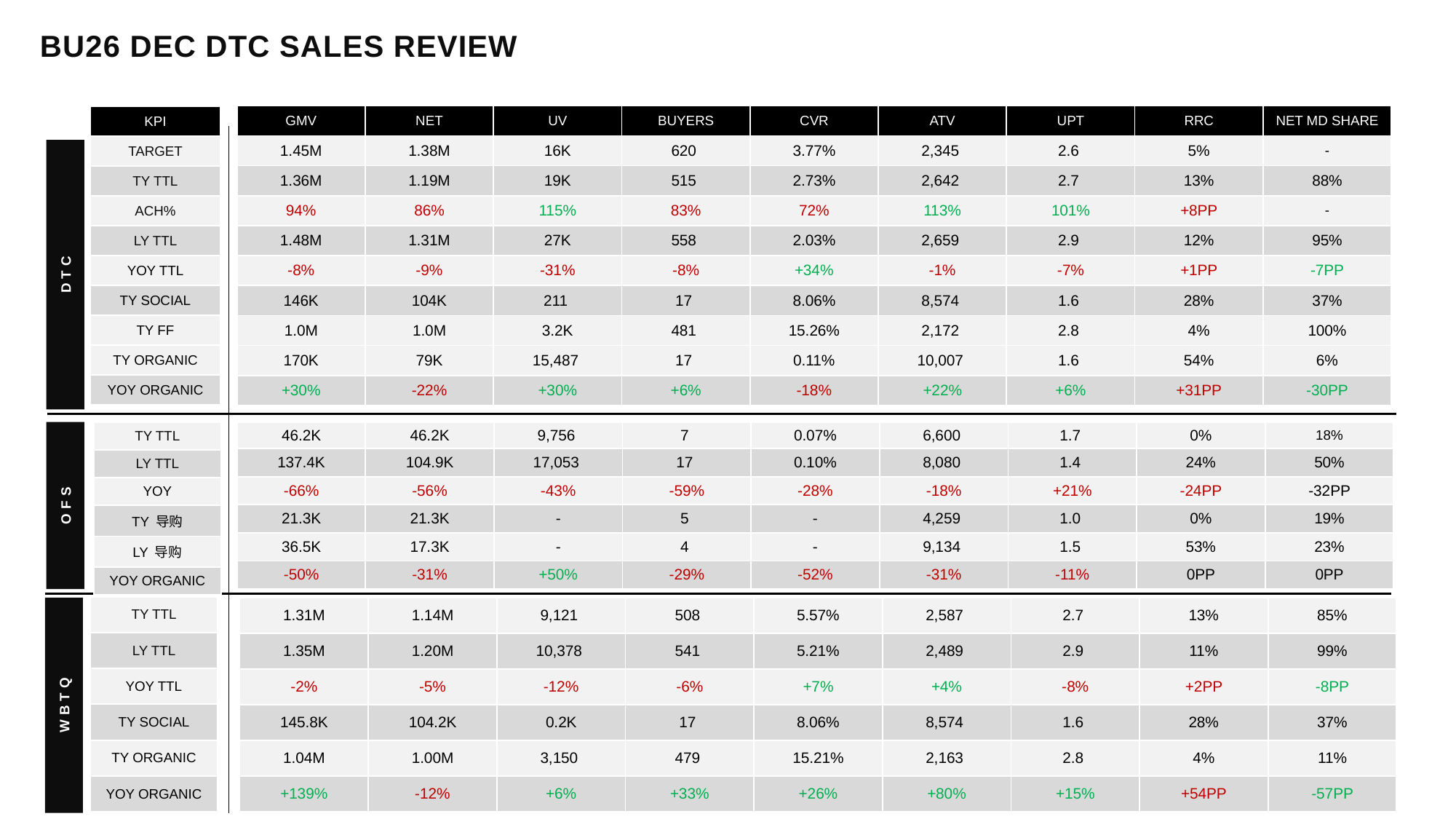

# BU26 DEC DTC SALES REVIEW
| GMV | NET | UV | BUYERS | CVR | ATV | UPT | RRC | NET MD SHARE |
| --- | --- | --- | --- | --- | --- | --- | --- | --- |
| 1.45M | 1.38M | 16K | 620 | 3.77% | 2,345 | 2.6 | 5% | - |
| 1.36M | 1.19M | 19K | 515 | 2.73% | 2,642 | 2.7 | 13% | 88% |
| 94% | 86% | 115% | 83% | 72% | 113% | 101% | +8PP | - |
| 1.48M | 1.31M | 27K | 558 | 2.03% | 2,659 | 2.9 | 12% | 95% |
| -8% | -9% | -31% | -8% | +34% | -1% | -7% | +1PP | -7PP |
| 146K | 104K | 211 | 17 | 8.06% | 8,574 | 1.6 | 28% | 37% |
| 1.0M | 1.0M | 3.2K | 481 | 15.26% | 2,172 | 2.8 | 4% | 100% |
| 170K | 79K | 15,487 | 17 | 0.11% | 10,007 | 1.6 | 54% | 6% |
| +30% | -22% | +30% | +6% | -18% | +22% | +6% | +31PP | -30PP |
| KPI |
| --- |
| TARGET |
| TY TTL |
| ACH% |
| LY TTL |
| YOY TTL |
| TY SOCIAL |
| TY FF |
| TY ORGANIC |
| YOY ORGANIC |
DTC
OFS
| TY TTL |
| --- |
| LY TTL |
| YOY |
| TY 导购 |
| LY 导购 |
| YOY ORGANIC |
| 46.2K | 46.2K | 9,756 | 7 | 0.07% | 6,600 | 1.7 | 0% | 18% |
| --- | --- | --- | --- | --- | --- | --- | --- | --- |
| 137.4K | 104.9K | 17,053 | 17 | 0.10% | 8,080 | 1.4 | 24% | 50% |
| -66% | -56% | -43% | -59% | -28% | -18% | +21% | -24PP | -32PP |
| 21.3K | 21.3K | - | 5 | - | 4,259 | 1.0 | 0% | 19% |
| 36.5K | 17.3K | - | 4 | - | 9,134 | 1.5 | 53% | 23% |
| -50% | -31% | +50% | -29% | -52% | -31% | -11% | 0PP | 0PP |
| TY TTL |
| --- |
| LY TTL |
| YOY TTL |
| TY SOCIAL |
| TY ORGANIC |
| YOY ORGANIC |
| 1.31M | 1.14M | 9,121 | 508 | 5.57% | 2,587 | 2.7 | 13% | 85% |
| --- | --- | --- | --- | --- | --- | --- | --- | --- |
| 1.35M | 1.20M | 10,378 | 541 | 5.21% | 2,489 | 2.9 | 11% | 99% |
| -2% | -5% | -12% | -6% | +7% | +4% | -8% | +2PP | -8PP |
| 145.8K | 104.2K | 0.2K | 17 | 8.06% | 8,574 | 1.6 | 28% | 37% |
| 1.04M | 1.00M | 3,150 | 479 | 15.21% | 2,163 | 2.8 | 4% | 11% |
| +139% | -12% | +6% | +33% | +26% | +80% | +15% | +54PP | -57PP |
WBTQ